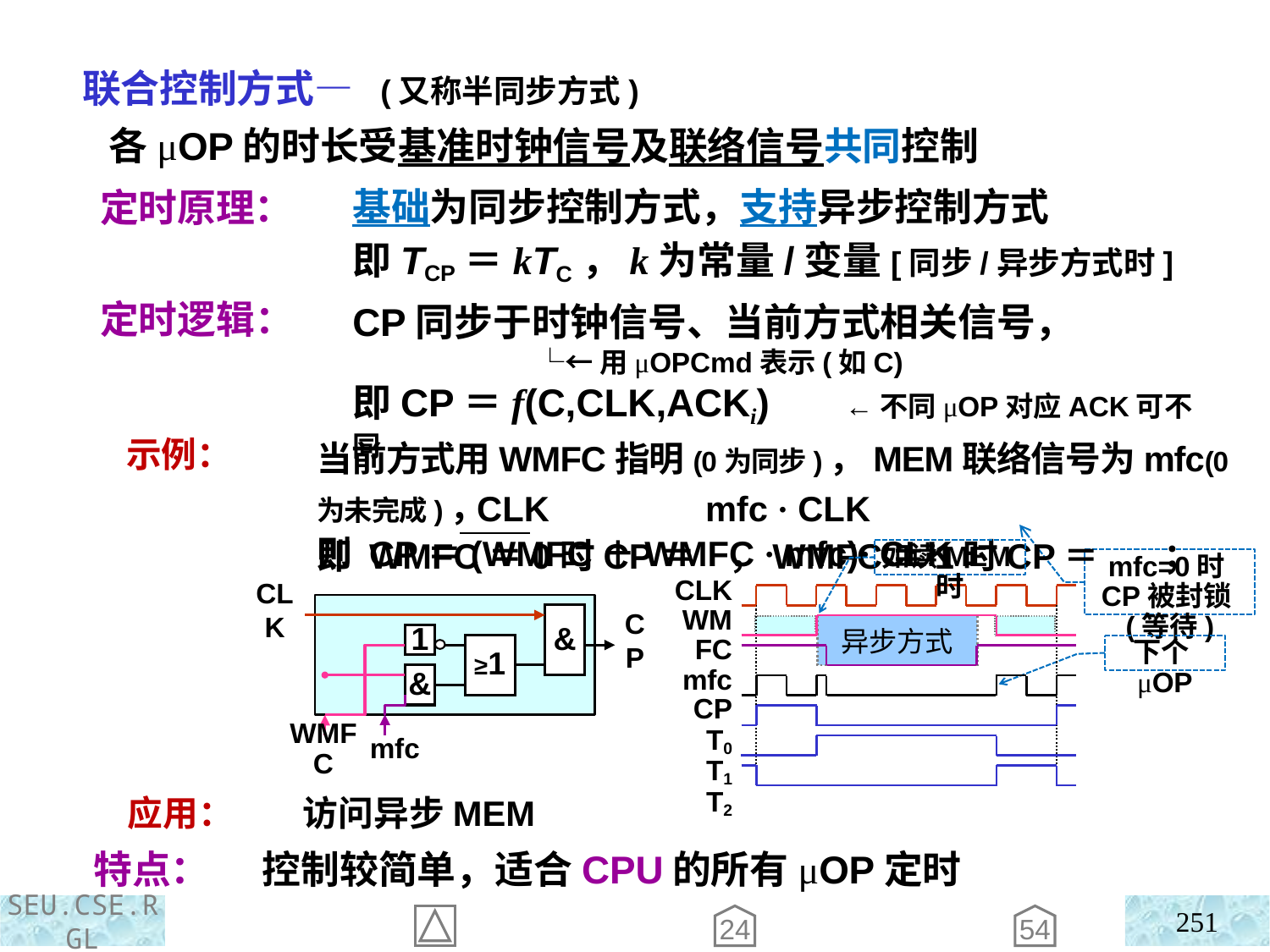

联合控制方式—  (又称半同步方式)
       各μOP的时长受基准时钟信号及联络信号共同控制
      定时原理：

      定时逻辑：

          示例：
基础为同步控制方式，支持异步控制方式
即TCP＝kTC，k为常量/变量[同步/异步方式时]
CP同步于时钟信号、当前方式相关信号，
                             └←用μOPCmd表示(如C)
即CP＝f(C,CLK,ACKi)       ←不同μOP对应ACK可不同
当前方式用WMFC指明(0为同步)，MEM联络信号为mfc(0为未完成)，
即 WMFC＝0时CP＝    ，WMFC＝1时CP＝        ；
                CLK                mfc · CLK
则 CP＝(WMFC＋WMFC · mfc)· CLK
如读MEM时
mfc=0时CP被封锁(等待)
CLK
WMFC
mfc
CP
T0
T1
T2
异步方式

CLK

&
CP
1
≥1

&
WMFC
mfc

下个μOP
           应用：
      特点：
    访问异步MEM
控制较简单，适合CPU的所有μOP定时
251
24
54